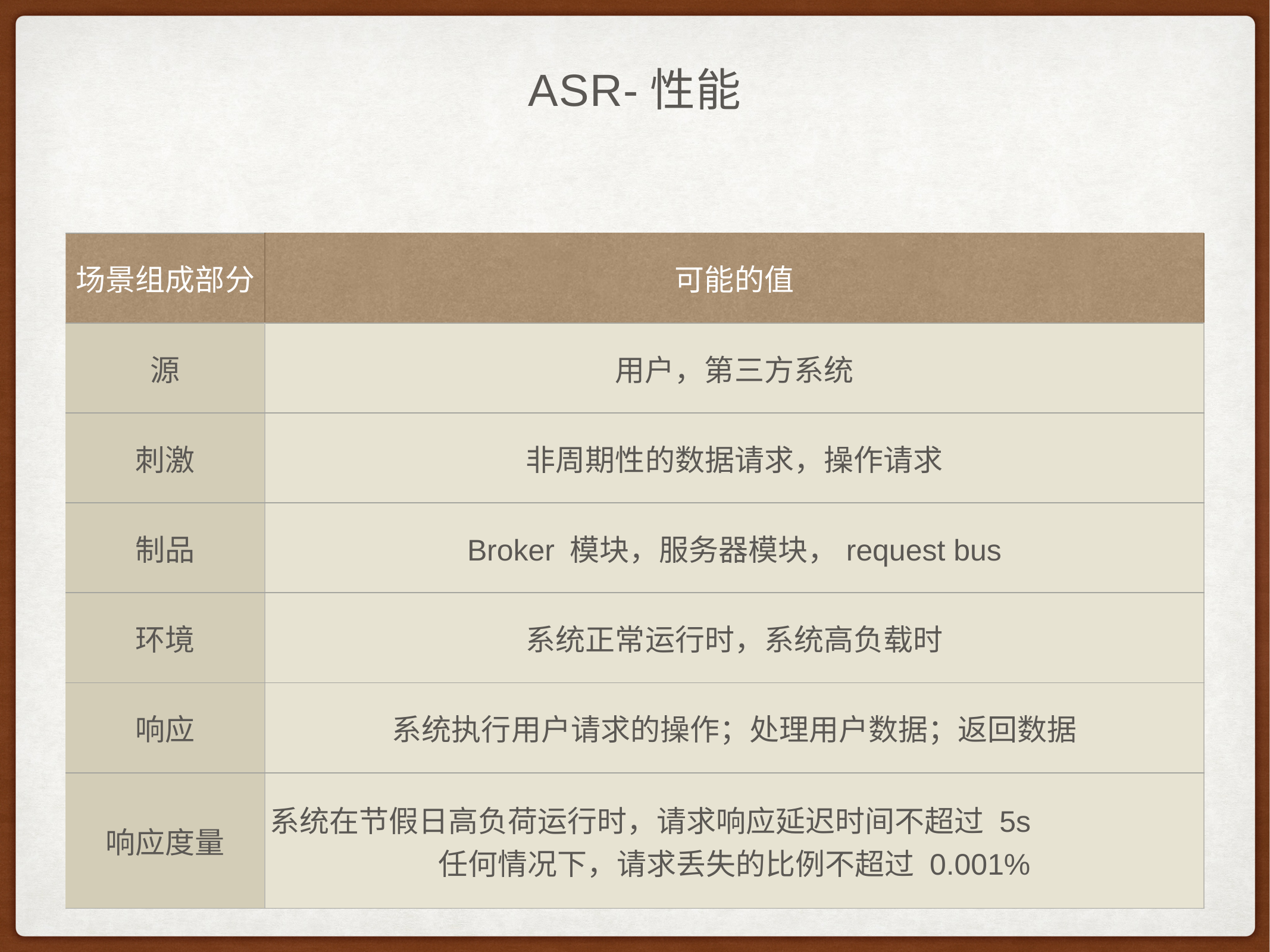

# ASR-性能
| 场景组成部分 | 可能的值 |
| --- | --- |
| 源 | 用户，第三方系统 |
| 刺激 | 非周期性的数据请求，操作请求 |
| 制品 | Broker 模块，服务器模块，request bus |
| 环境 | 系统正常运行时，系统高负载时 |
| 响应 | 系统执行用户请求的操作；处理用户数据；返回数据 |
| 响应度量 | 系统在节假日高负荷运行时，请求响应延迟时间不超过 5s 任何情况下，请求丢失的比例不超过 0.001% |